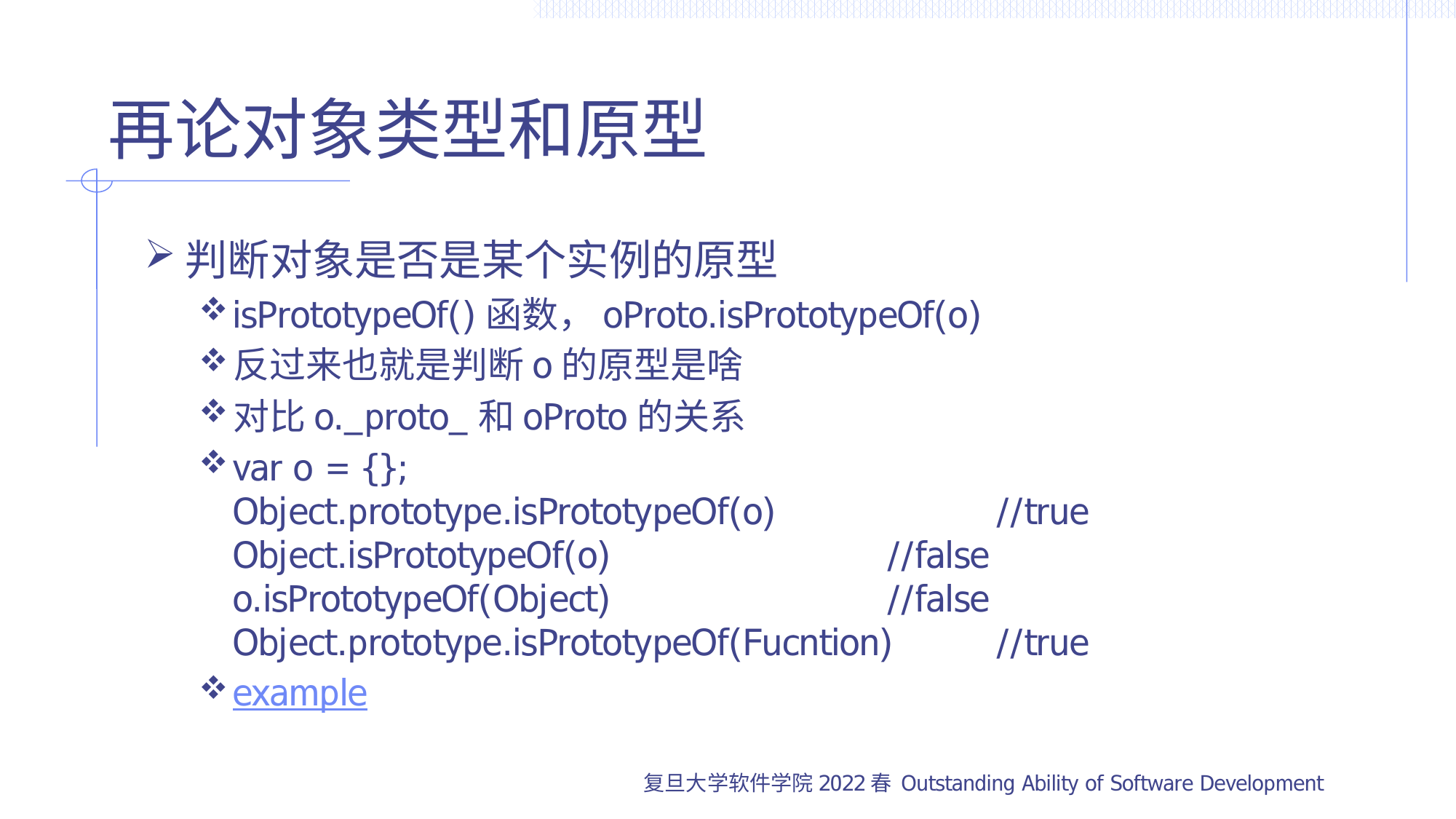

# 再论对象类型和原型
判断对象是否是某个实例的原型
isPrototypeOf()函数，oProto.isPrototypeOf(o)
反过来也就是判断o的原型是啥
对比o._proto_和oProto的关系
var o = {};
Object.prototype.isPrototypeOf(o) 		//true
Object.isPrototypeOf(o)			//false
o.isPrototypeOf(Object)			//false
Object.prototype.isPrototypeOf(Fucntion)	//true
example